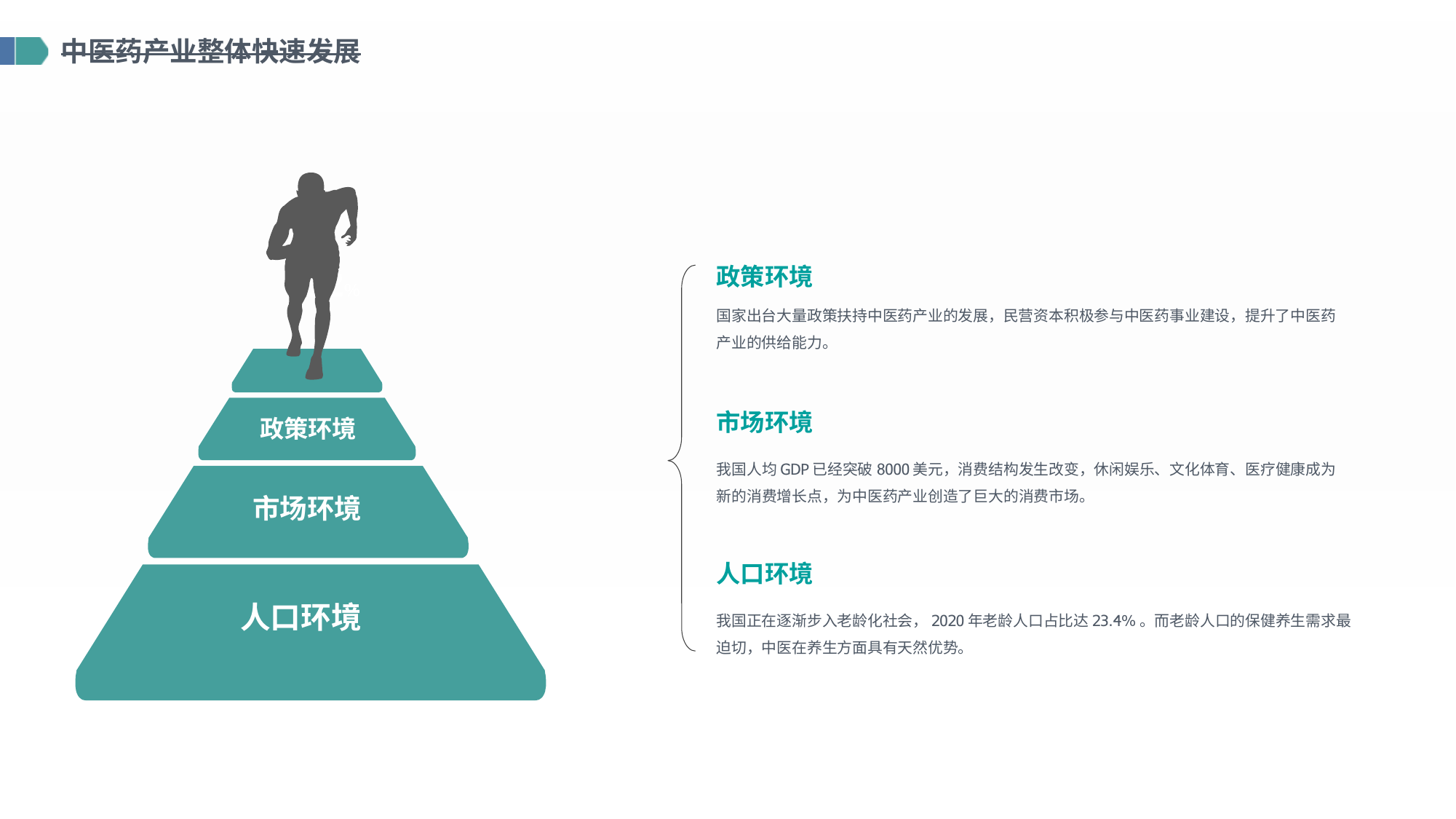

中医药产业整体快速发展

### Chart

| Category |
|---|
12%

政策环境
国家出台大量政策扶持中医药产业的发展，民营资本积极参与中医药事业建设，提升了中医药产业的供给能力。

31%
市场环境
政策环境
我国人均GDP已经突破8000美元，消费结构发生改变，休闲娱乐、文化体育、医疗健康成为新的消费增长点，为中医药产业创造了巨大的消费市场。

市场环境
人口环境
我国正在逐渐步入老龄化社会，2020年老龄人口占比达23.4%。而老龄人口的保健养生需求最迫切，中医在养生方面具有天然优势。

人口环境